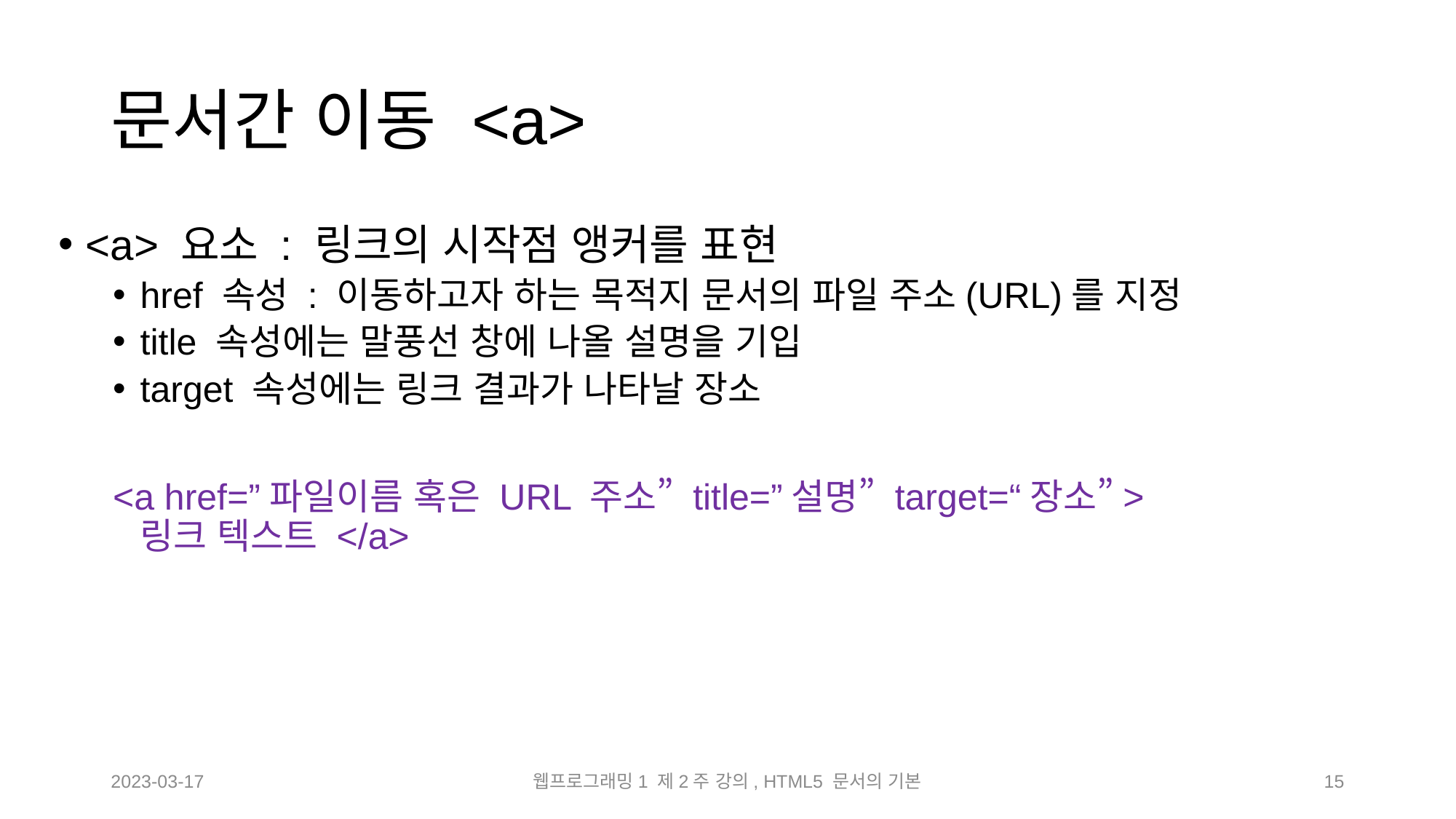

# 문서간 이동 <a>
<a> 요소 : 링크의 시작점 앵커를 표현
href 속성 : 이동하고자 하는 목적지 문서의 파일 주소(URL)를 지정
title 속성에는 말풍선 창에 나올 설명을 기입
target 속성에는 링크 결과가 나타날 장소

<a href=”파일이름 혹은 URL 주소” title=”설명” target=“장소”>
링크 텍스트 </a>

2023-03-17
웹프로그래밍1 제2주 강의, HTML5 문서의 기본
15